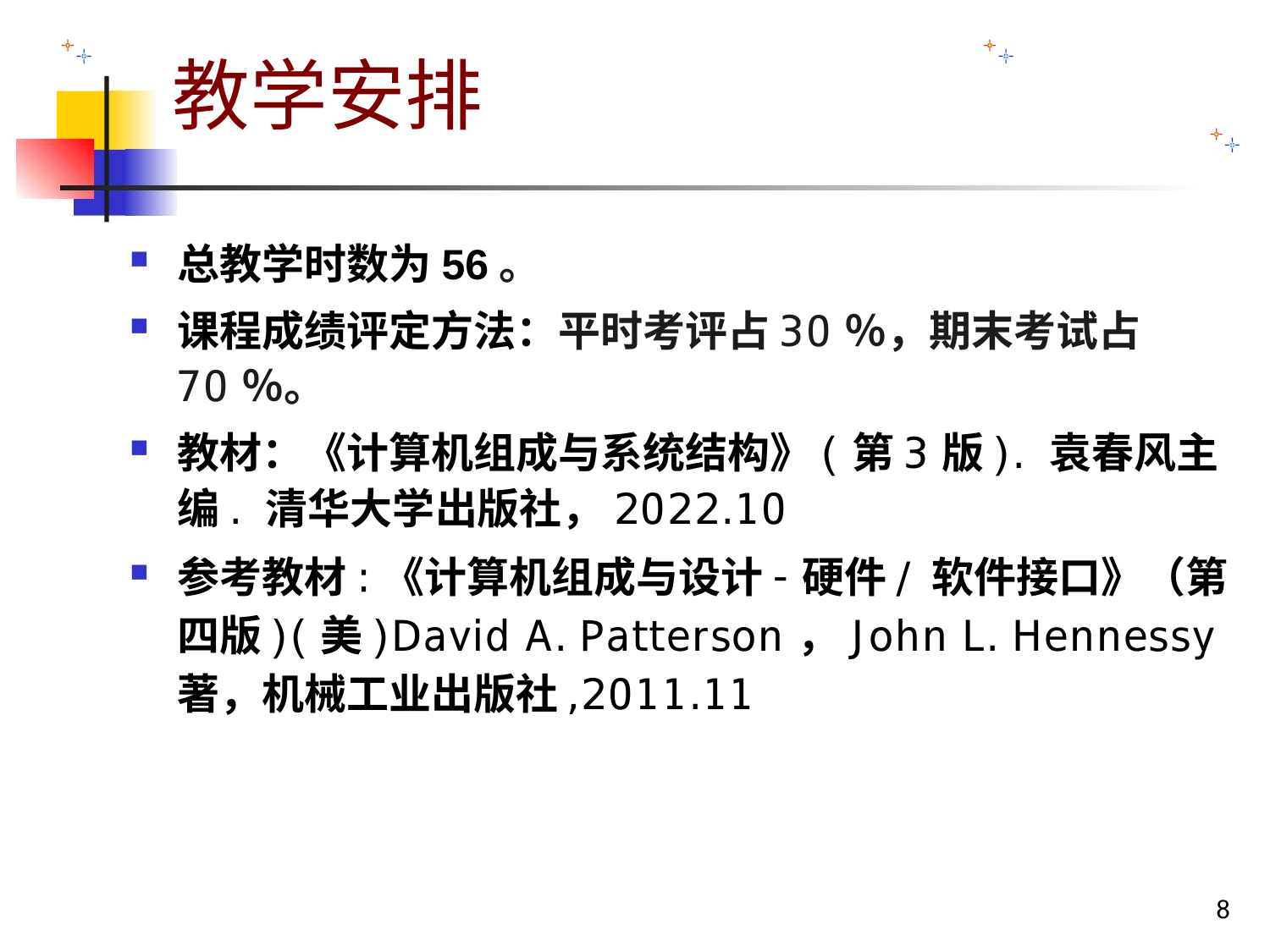

# 教学安排
总教学时数为56。
课程成绩评定方法：平时考评占30％，期末考试占70％。
教材：《计算机组成与系统结构》(第3版). 袁春风主编. 清华大学出版社，2022.10
参考教材:《计算机组成与设计-硬件/软件接口》（第四版)(美)David A. Patterson，John L. Hennessy著，机械工业出版社,2011.11

8